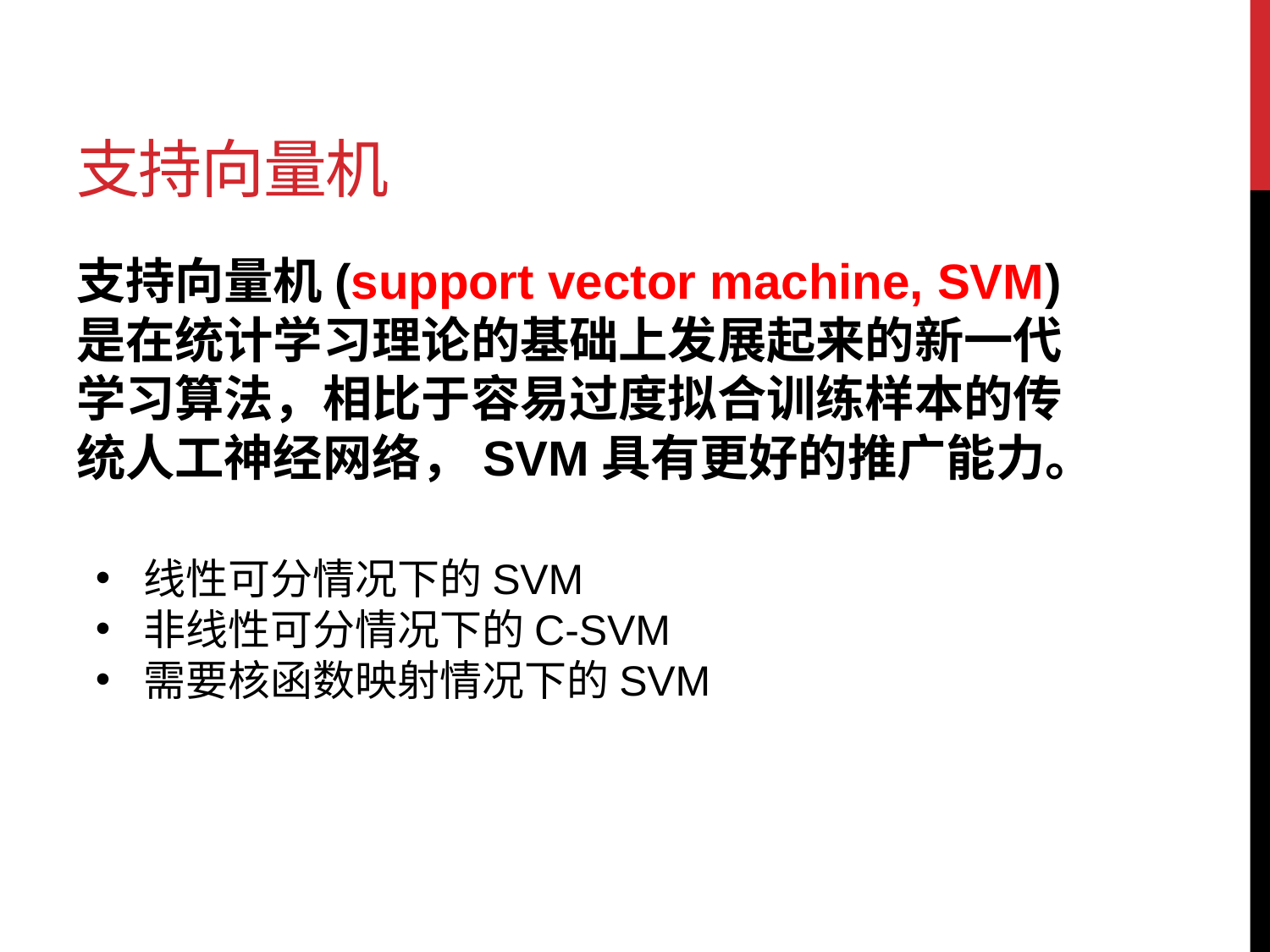

# 支持向量机
支持向量机(support vector machine, SVM)是在统计学习理论的基础上发展起来的新一代学习算法，相比于容易过度拟合训练样本的传统人工神经网络，SVM具有更好的推广能力。

线性可分情况下的SVM
非线性可分情况下的C-SVM
需要核函数映射情况下的SVM